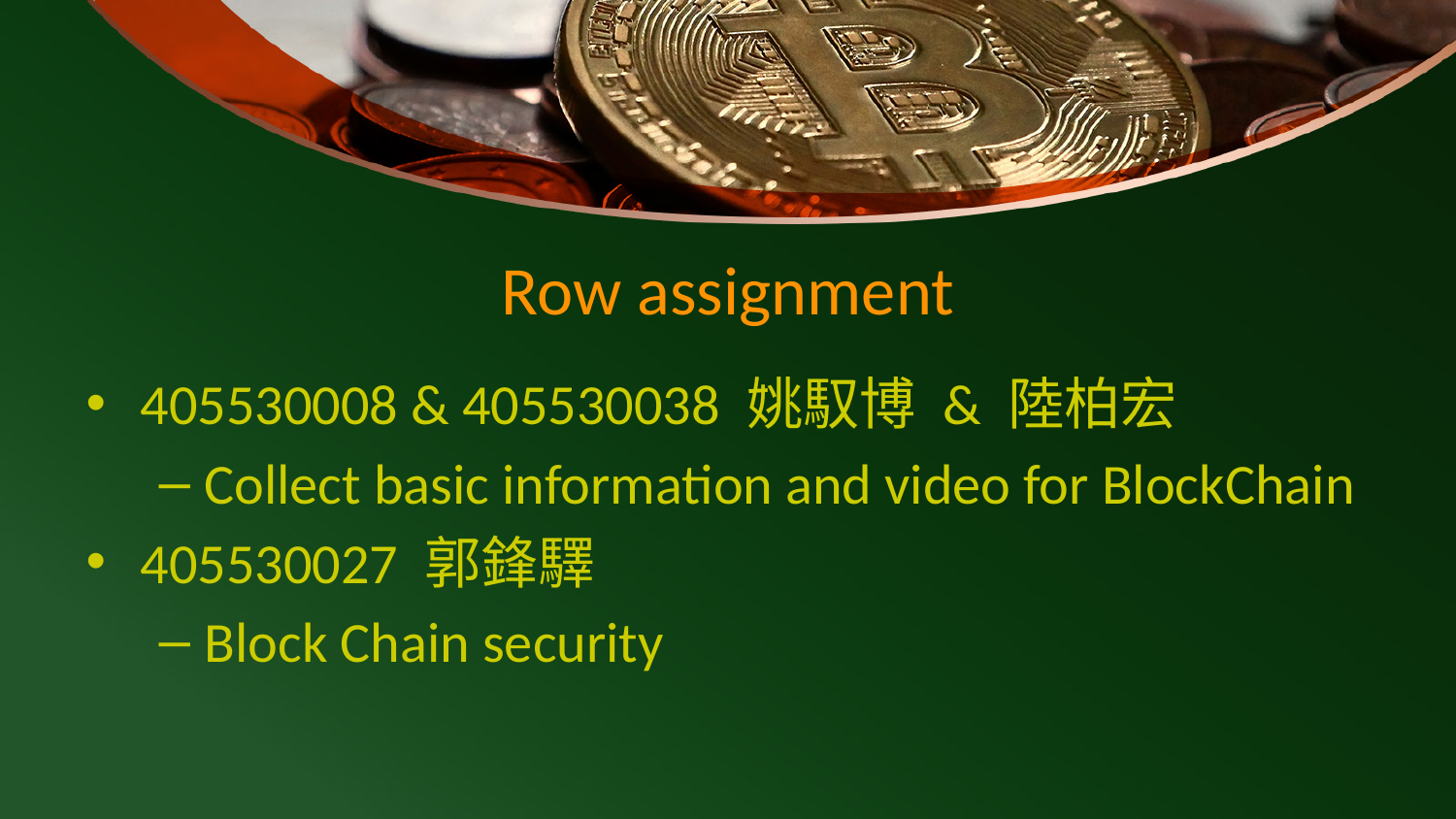

# Row assignment
405530008 & 405530038 姚馭博 & 陸柏宏
Collect basic information and video for BlockChain
405530027 郭鋒驛
Block Chain security